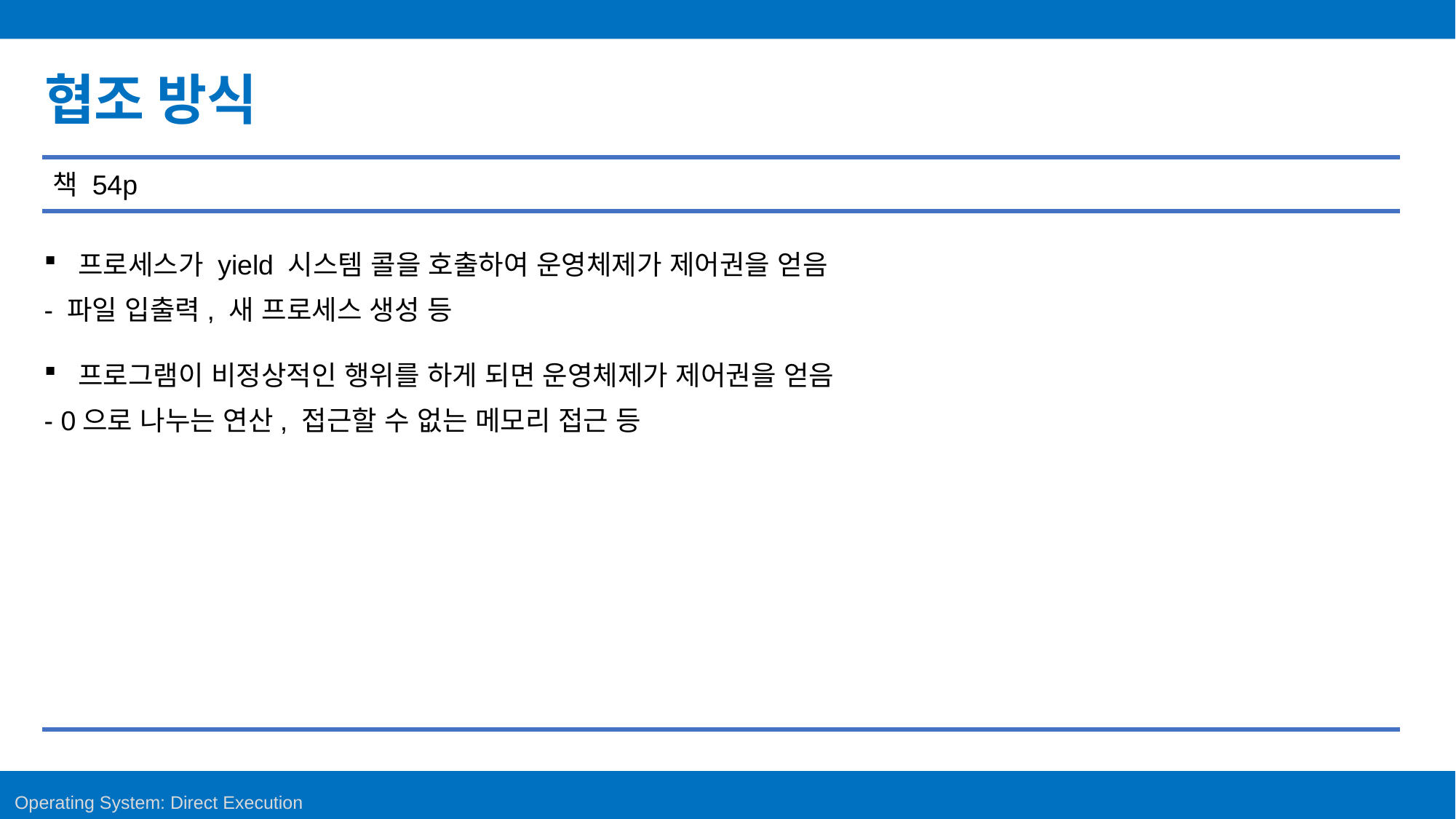

Contents
협조 방식
책 54p
프로세스가 yield 시스템 콜을 호출하여 운영체제가 제어권을 얻음
- 파일 입출력, 새 프로세스 생성 등

프로그램이 비정상적인 행위를 하게 되면 운영체제가 제어권을 얻음
- 0으로 나누는 연산, 접근할 수 없는 메모리 접근 등

19
Operating System: Direct Execution